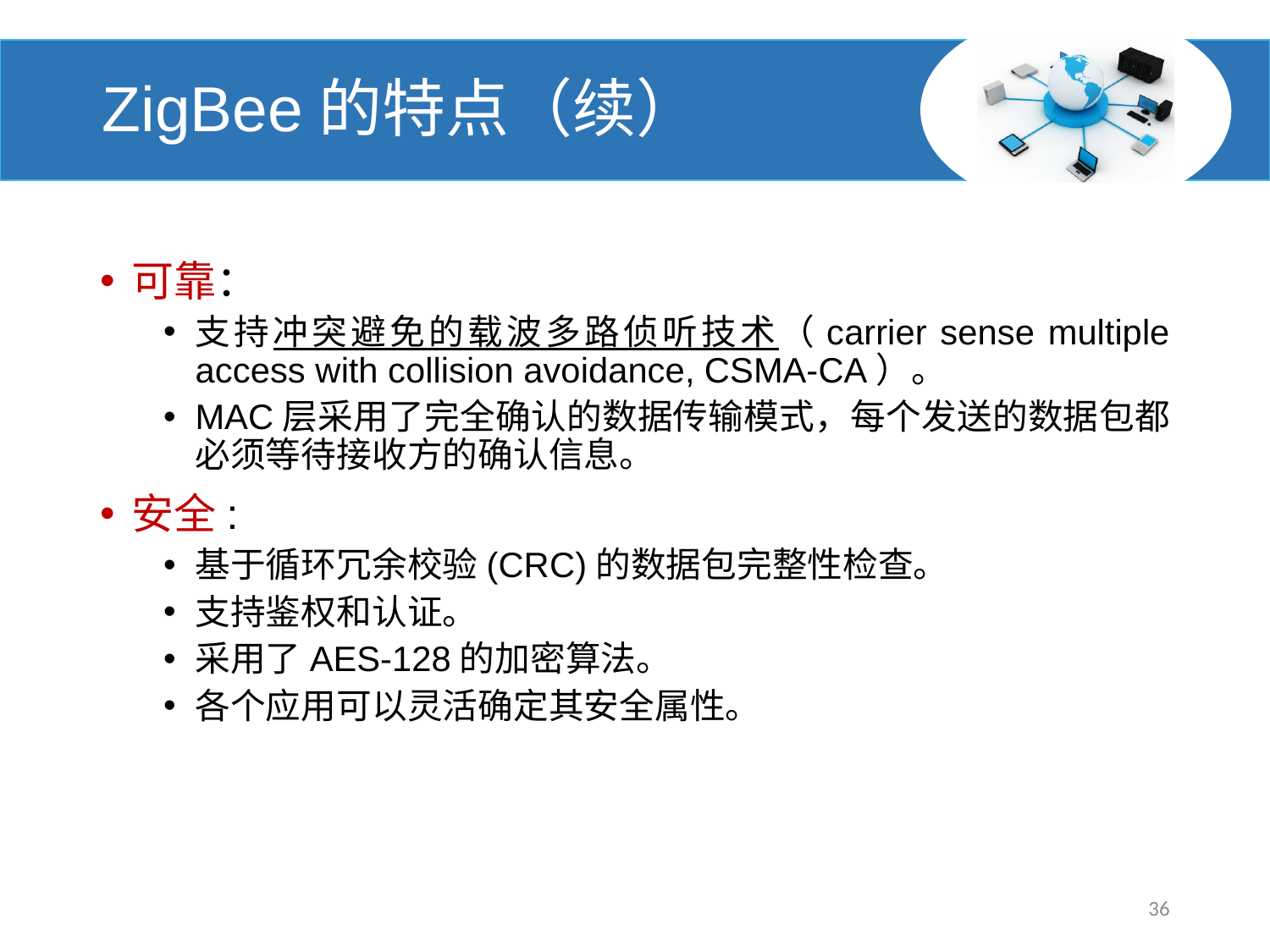

# ZigBee的特点（续）
可靠：
支持冲突避免的载波多路侦听技术（carrier sense multiple access with collision avoidance, CSMA-CA）。
MAC层采用了完全确认的数据传输模式，每个发送的数据包都必须等待接收方的确认信息。
安全:
基于循环冗余校验(CRC)的数据包完整性检查。
支持鉴权和认证。
采用了AES-128的加密算法。
各个应用可以灵活确定其安全属性。

36